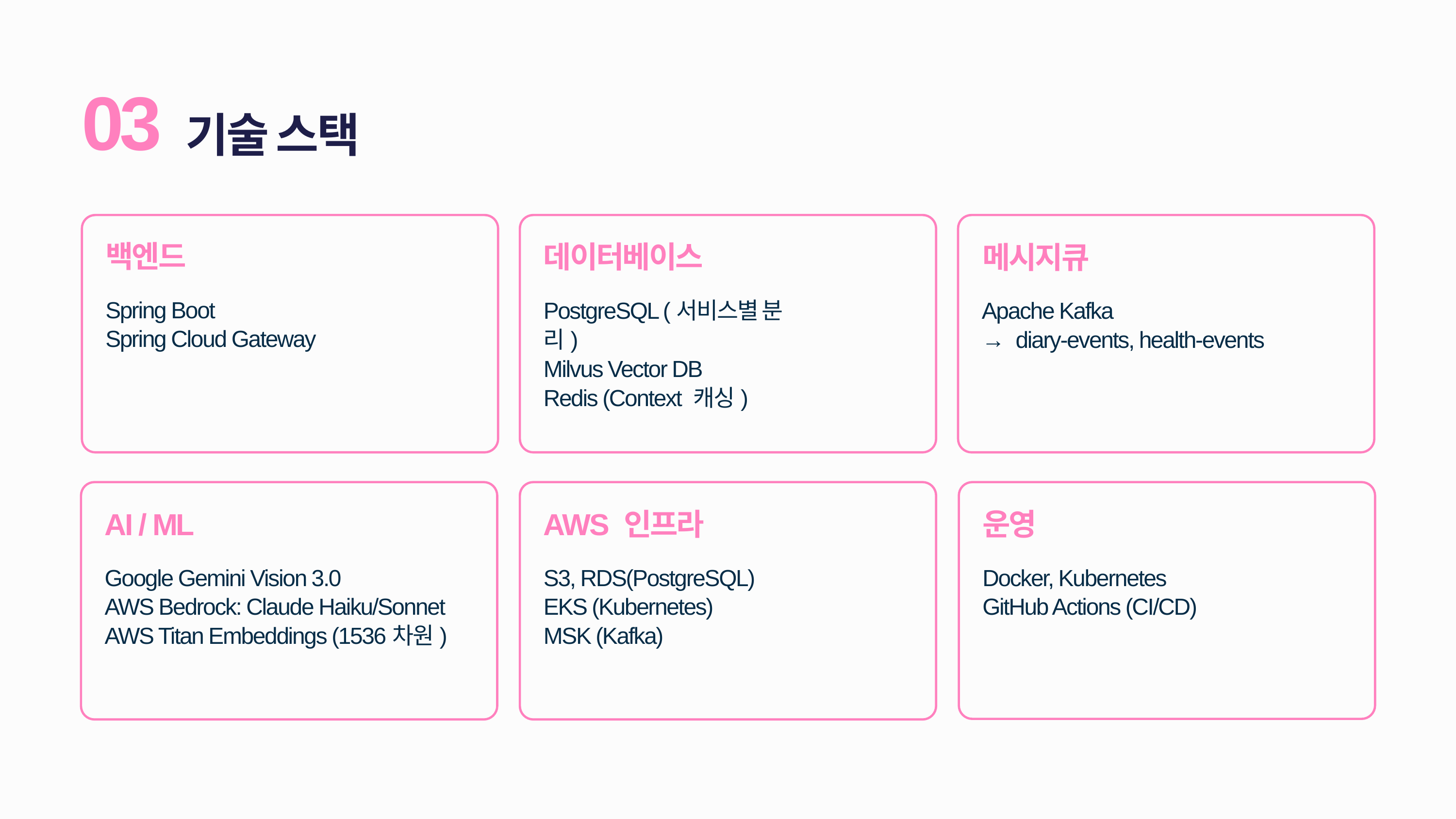

기술 스택
03

백엔드
데이터베이스
메시지큐
Spring Boot
Spring Cloud Gateway
PostgreSQL (서비스별 분리)
Milvus Vector DB
Redis (Context 캐싱)
Apache Kafka
→  diary-events, health-events

AI / ML
AWS 인프라
운영
Google Gemini Vision 3.0
AWS Bedrock: Claude Haiku/Sonnet
AWS Titan Embeddings (1536차원)
S3, RDS(PostgreSQL)
EKS (Kubernetes)
MSK (Kafka)
Docker, Kubernetes
GitHub Actions (CI/CD)